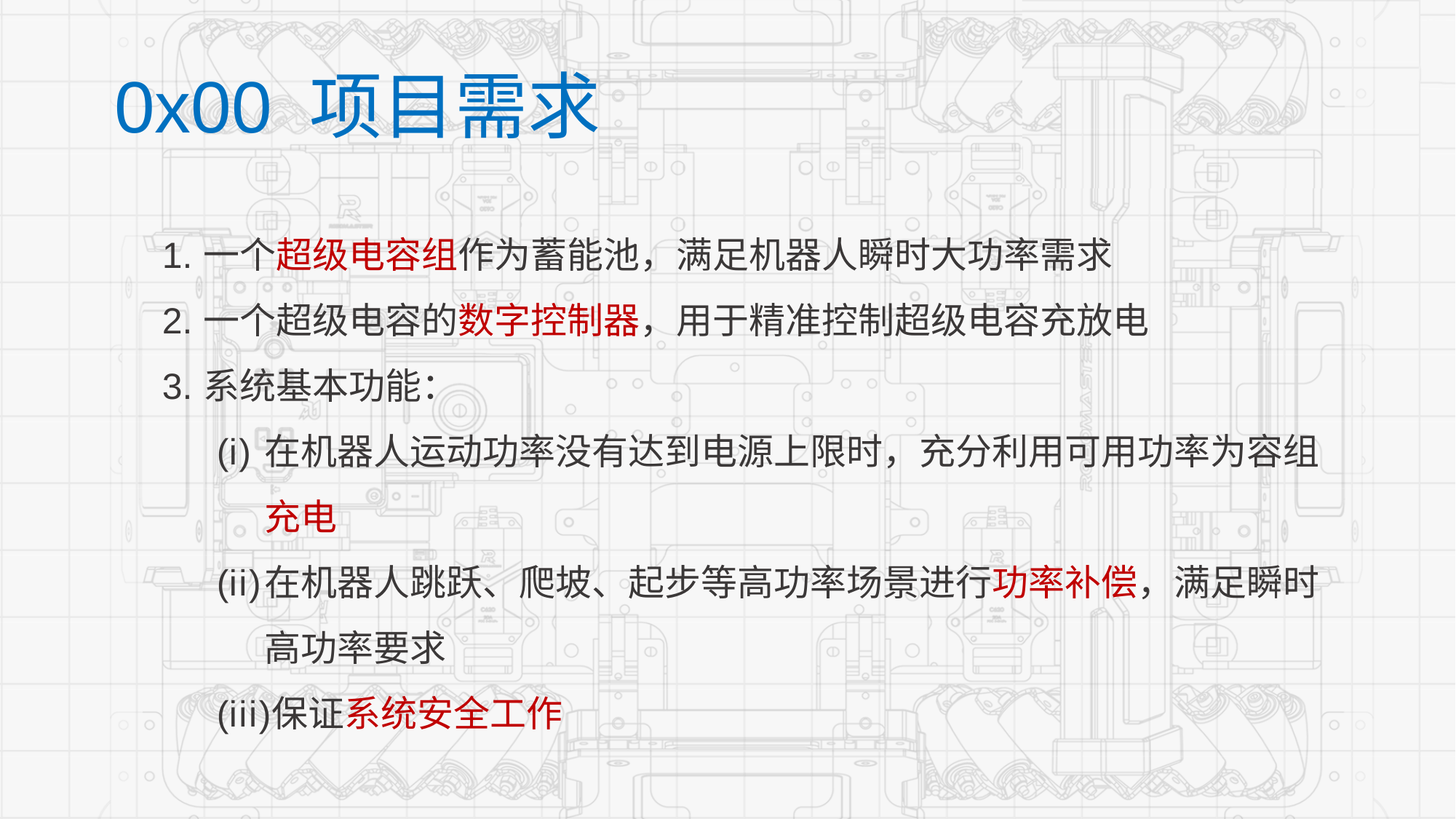

0x00 项目需求
一个超级电容组作为蓄能池，满足机器人瞬时大功率需求
一个超级电容的数字控制器，用于精准控制超级电容充放电
系统基本功能：
在机器人运动功率没有达到电源上限时，充分利用可用功率为容组充电
在机器人跳跃、爬坡、起步等高功率场景进行功率补偿，满足瞬时高功率要求
保证系统安全工作